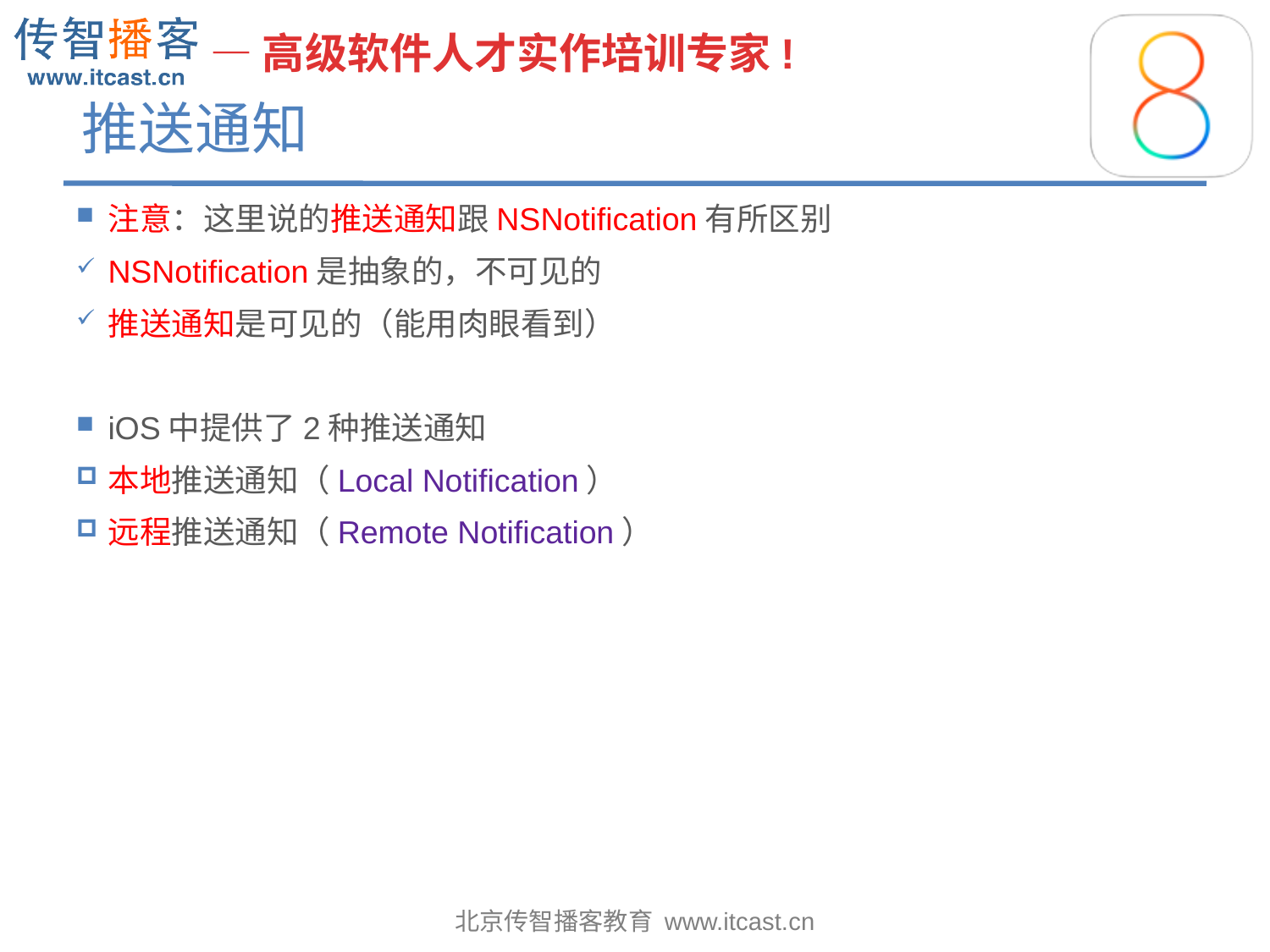

# 推送通知
注意：这里说的推送通知跟NSNotification有所区别
NSNotification是抽象的，不可见的
推送通知是可见的（能用肉眼看到）

iOS中提供了2种推送通知
本地推送通知（Local Notification）
远程推送通知（Remote Notification）